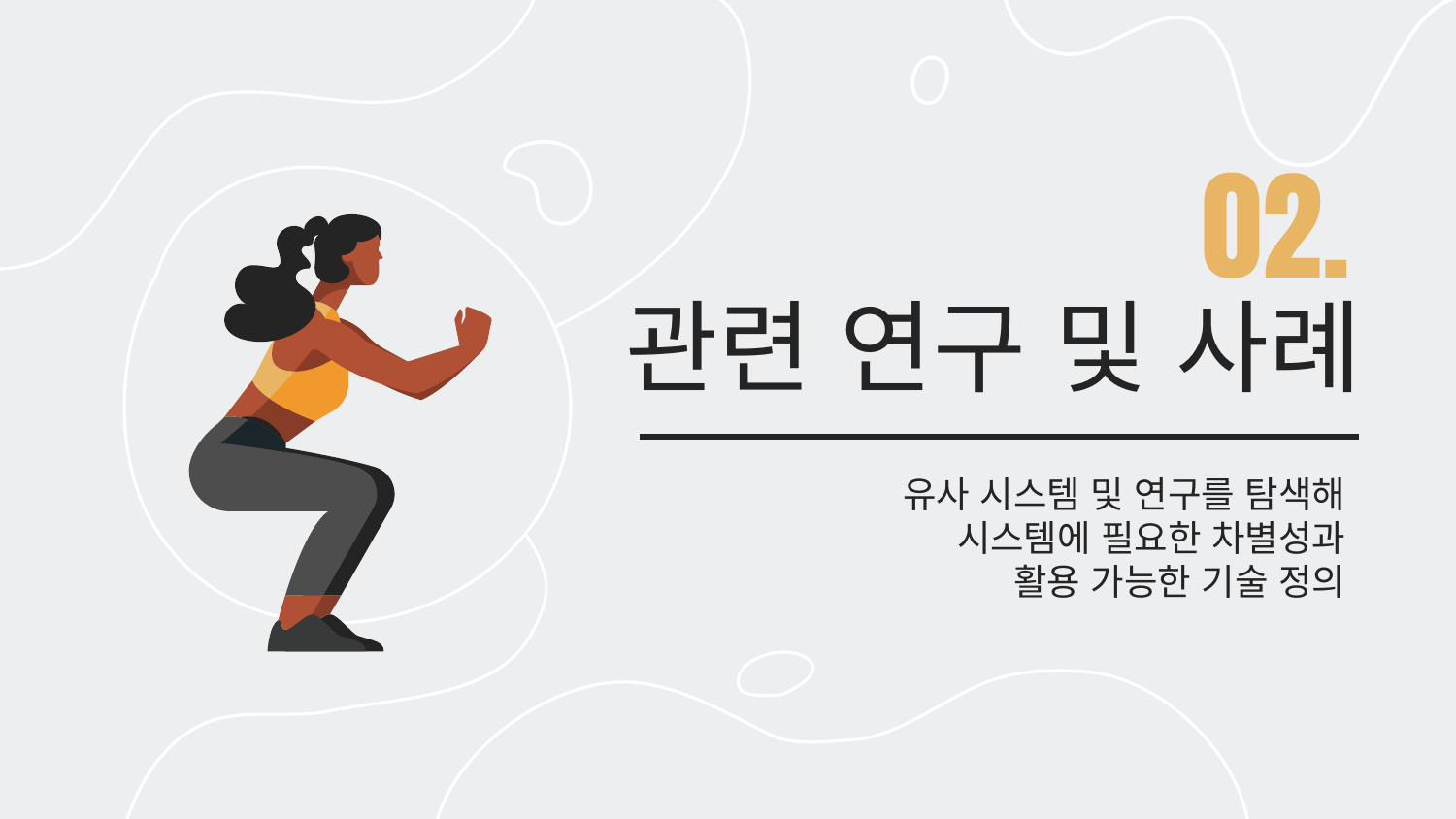

02.

# 관련 연구 및 사례
유사 시스템 및 연구를 탐색해
시스템에 필요한 차별성과
활용 가능한 기술 정의